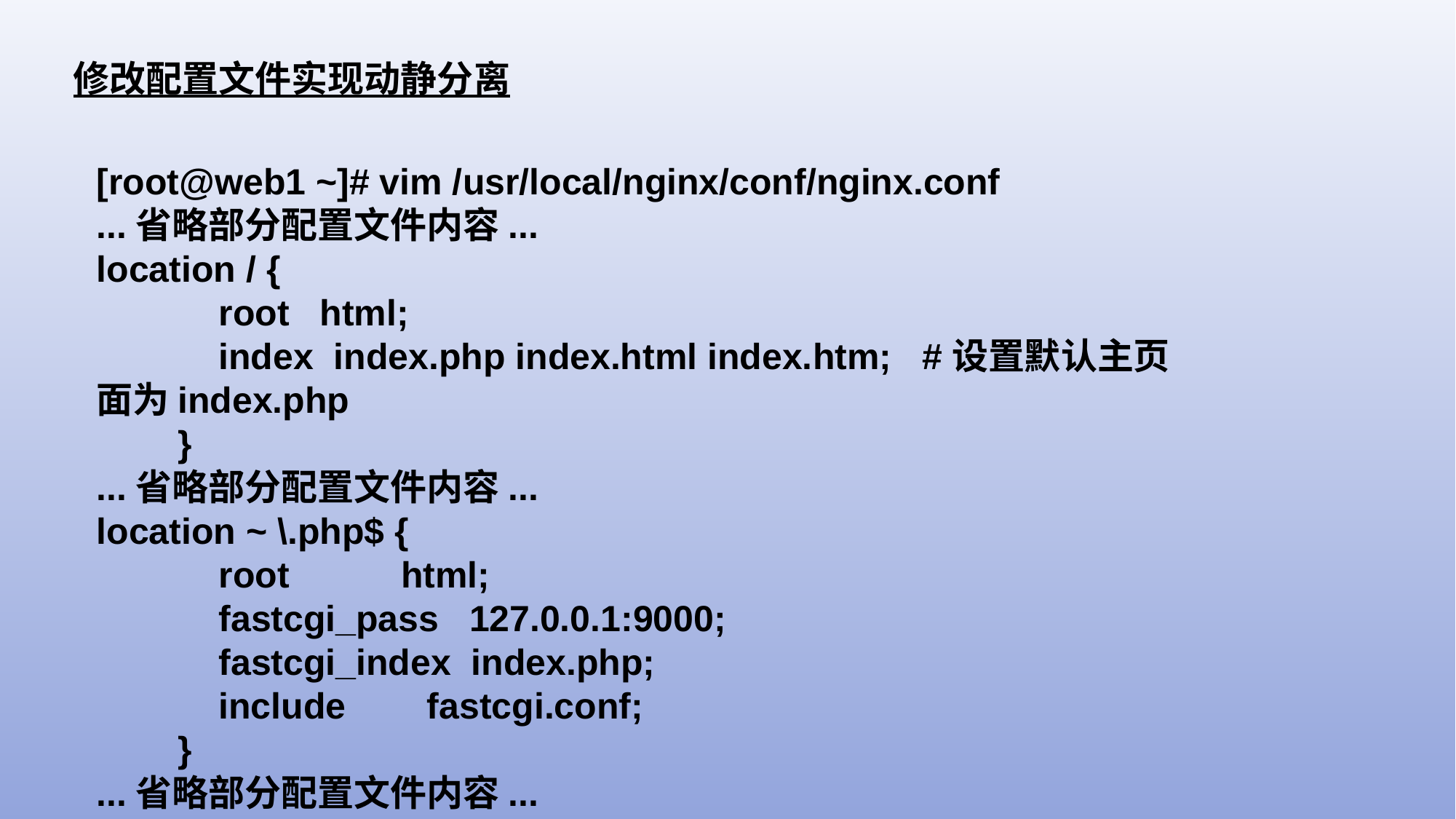

修改配置文件实现动静分离
[root@web1 ~]# vim /usr/local/nginx/conf/nginx.conf
...省略部分配置文件内容...
location / {
            root   html;
            index  index.php index.html index.htm;   #设置默认主页面为index.php
        }
...省略部分配置文件内容...
location ~ \.php$ {
            root           html;
            fastcgi_pass   127.0.0.1:9000;
            fastcgi_index  index.php;
            include        fastcgi.conf;
        }
...省略部分配置文件内容...